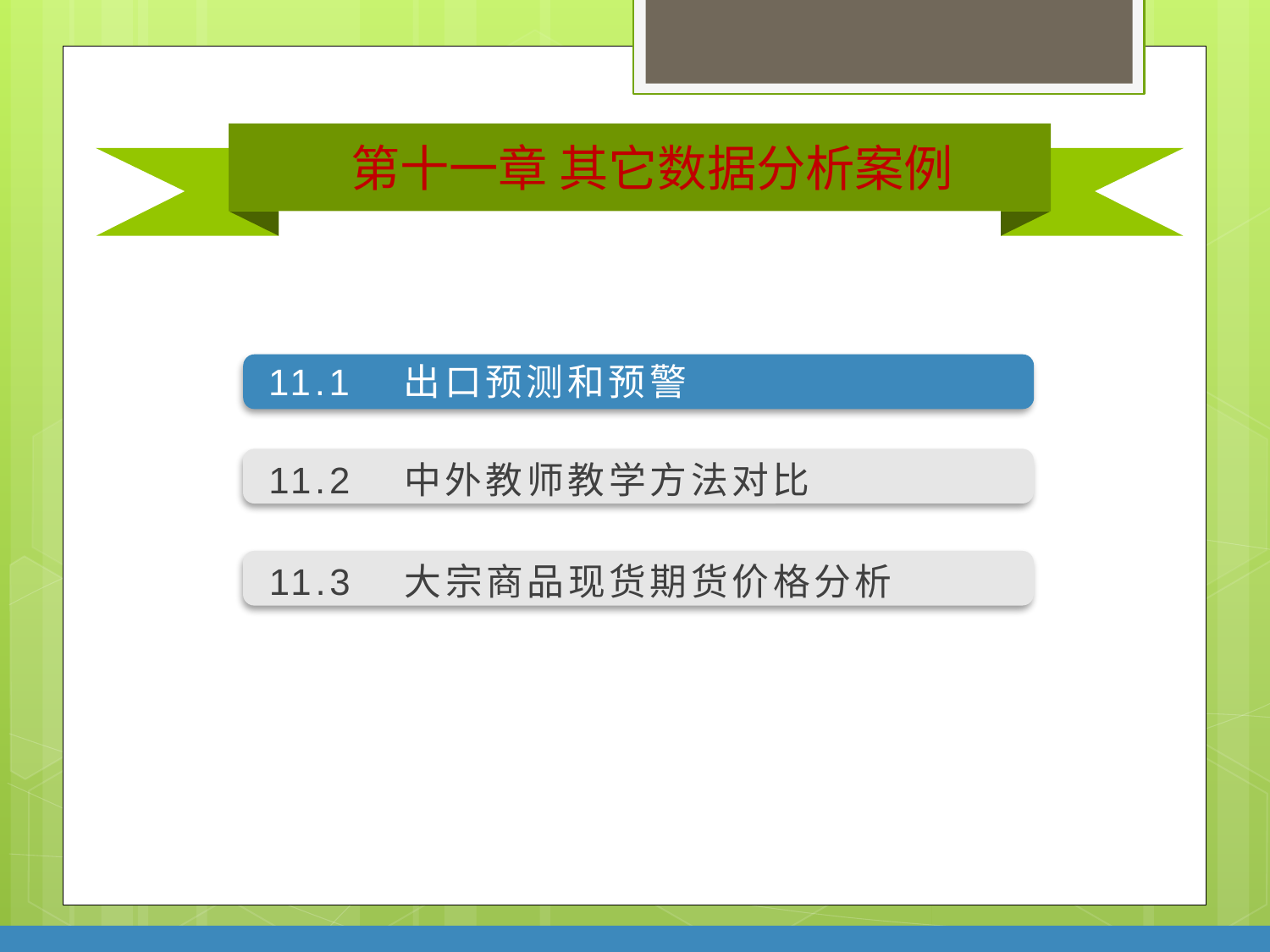

第十一章 其它数据分析案例
11.1　出口预测和预警

11.2　中外教师教学方法对比

11.3　大宗商品现货期货价格分析